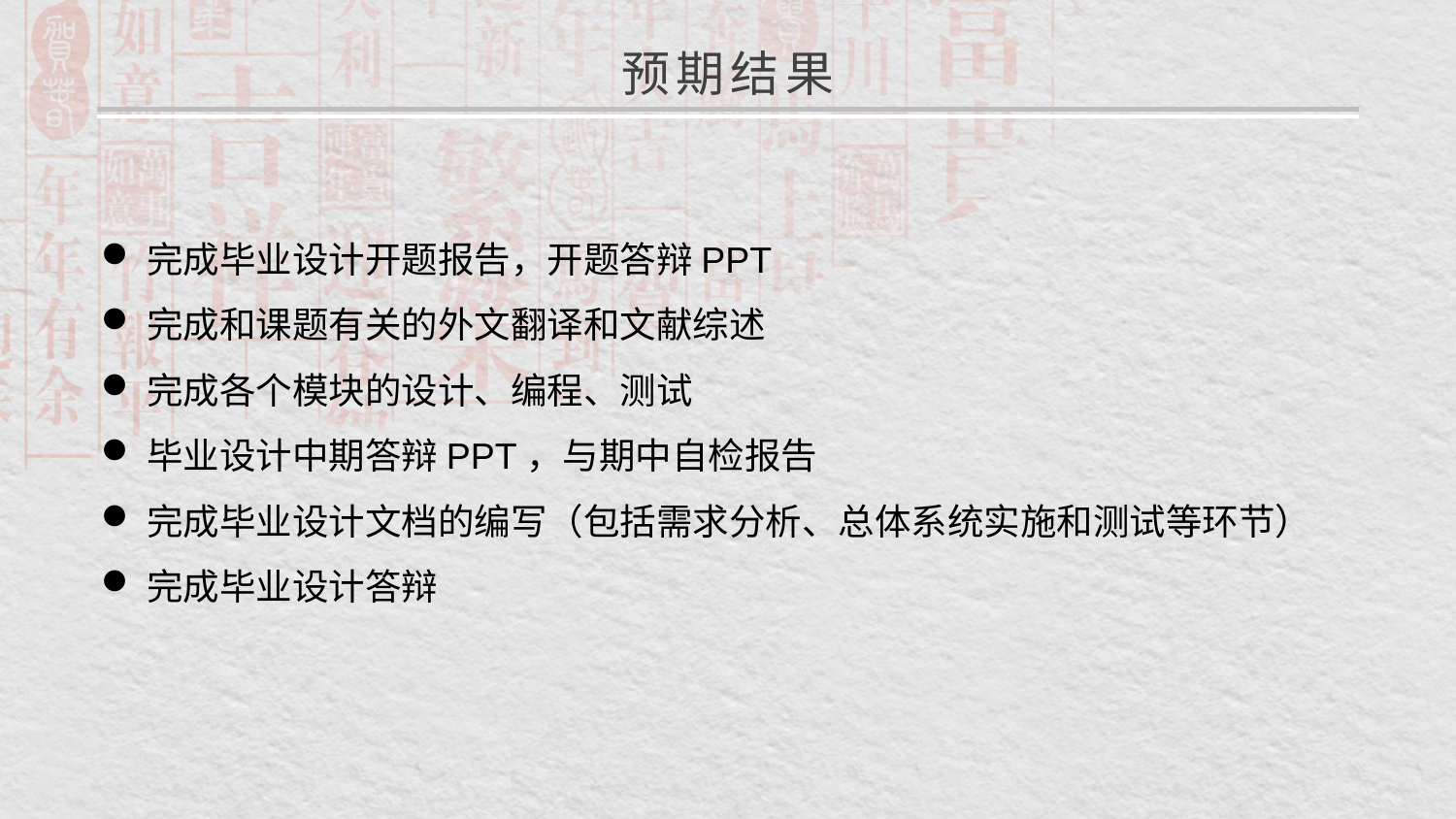

预期结果
完成毕业设计开题报告，开题答辩PPT
完成和课题有关的外文翻译和文献综述
完成各个模块的设计、编程、测试
毕业设计中期答辩PPT，与期中自检报告
完成毕业设计文档的编写（包括需求分析、总体系统实施和测试等环节）
完成毕业设计答辩